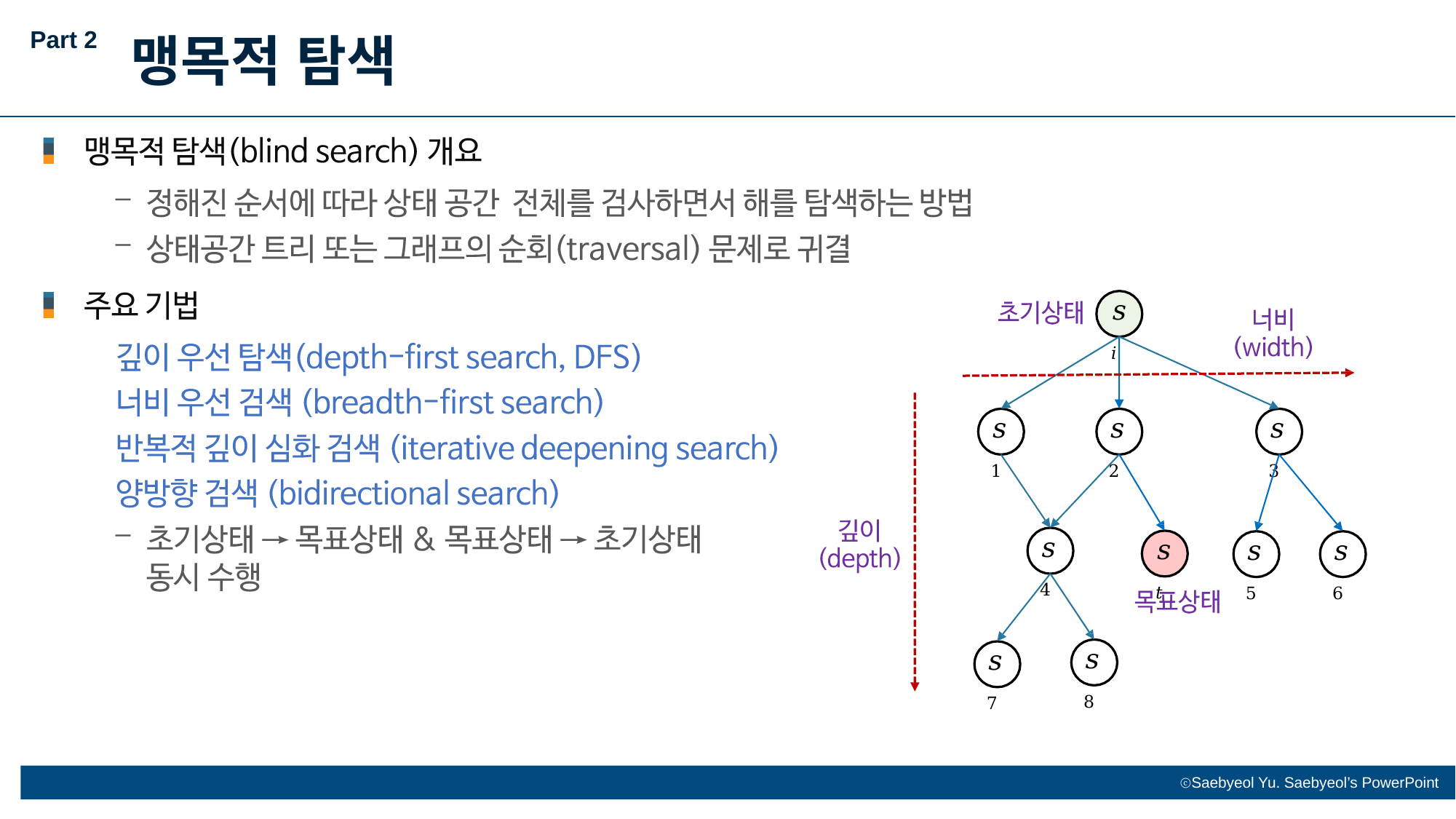

Part 2
맹목적 탐색

𝑠𝑖

𝑠1
𝑠2
𝑠3

𝑠4

𝑠𝑡

𝑠5
𝑠6

𝑠8

𝑠7